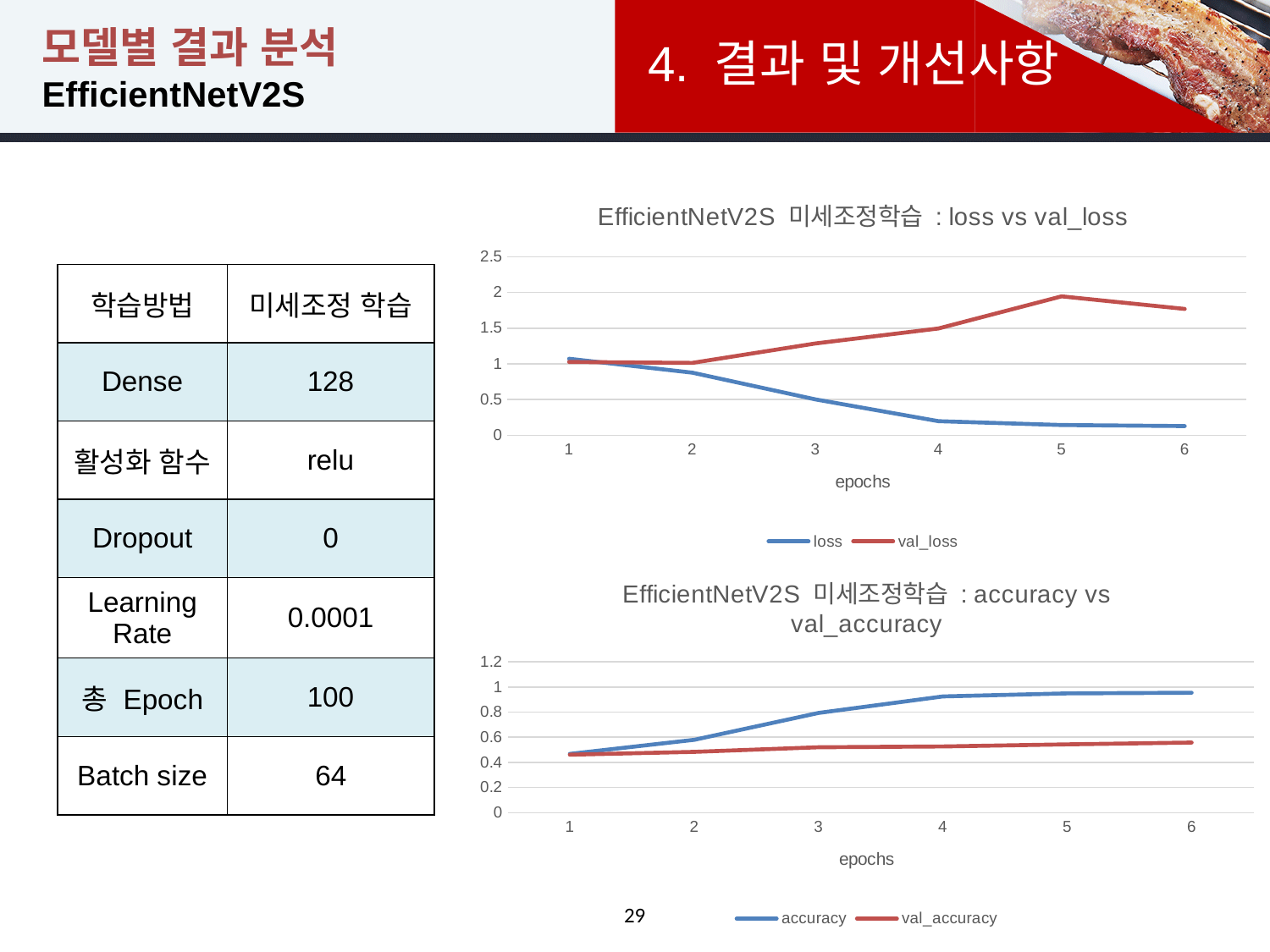

# 모델별 결과 분석 EfficientNetV2S
4. 결과 및 개선사항

### Chart: EfficientNetV2S 미세조정학습 : loss vs val_loss

| Category | loss | val_loss |
|---|---|---|
| 학습방법 | 미세조정 학습 |
| --- | --- |
| Dense | 128 |
| 활성화 함수 | relu |
| Dropout | 0 |
| Learning Rate | 0.0001 |
| 총 Epoch | 100 |
| Batch size | 64 |

### Chart: EfficientNetV2S 미세조정학습 : accuracy vs val_accuracy

| Category | accuracy | val_accuracy |
|---|---|---|
29